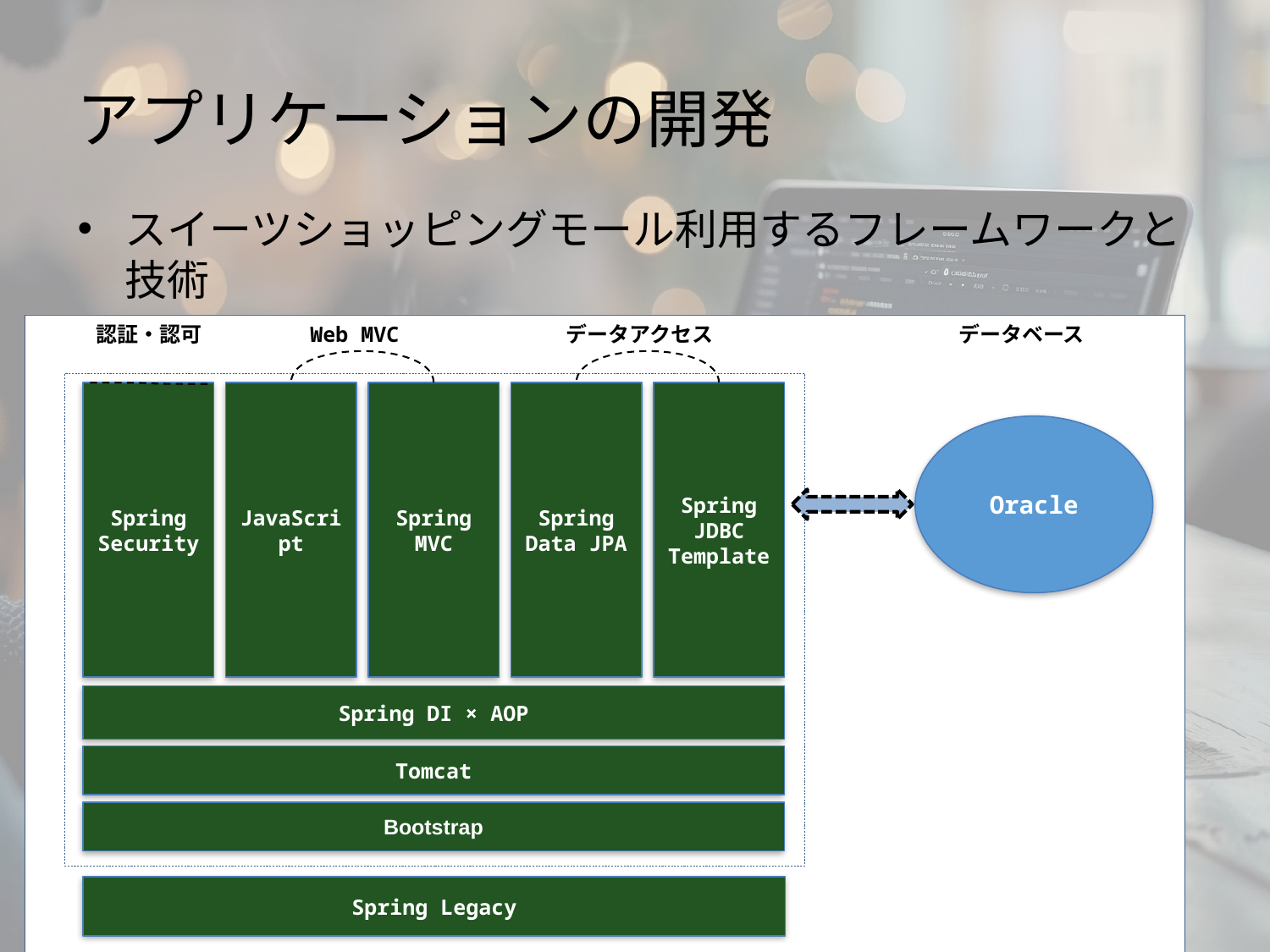

# アプリケーションの開発
スイーツショッピングモール利用するフレームワークと技術

認証・認可
Web MVC
データアクセス
データベース
Spring Security
JavaScript
Spring MVC
Spring Data JPA
Spring JDBC Template
Oracle
Spring DI × AOP
Tomcat
Spring Legacy

Bootstrap